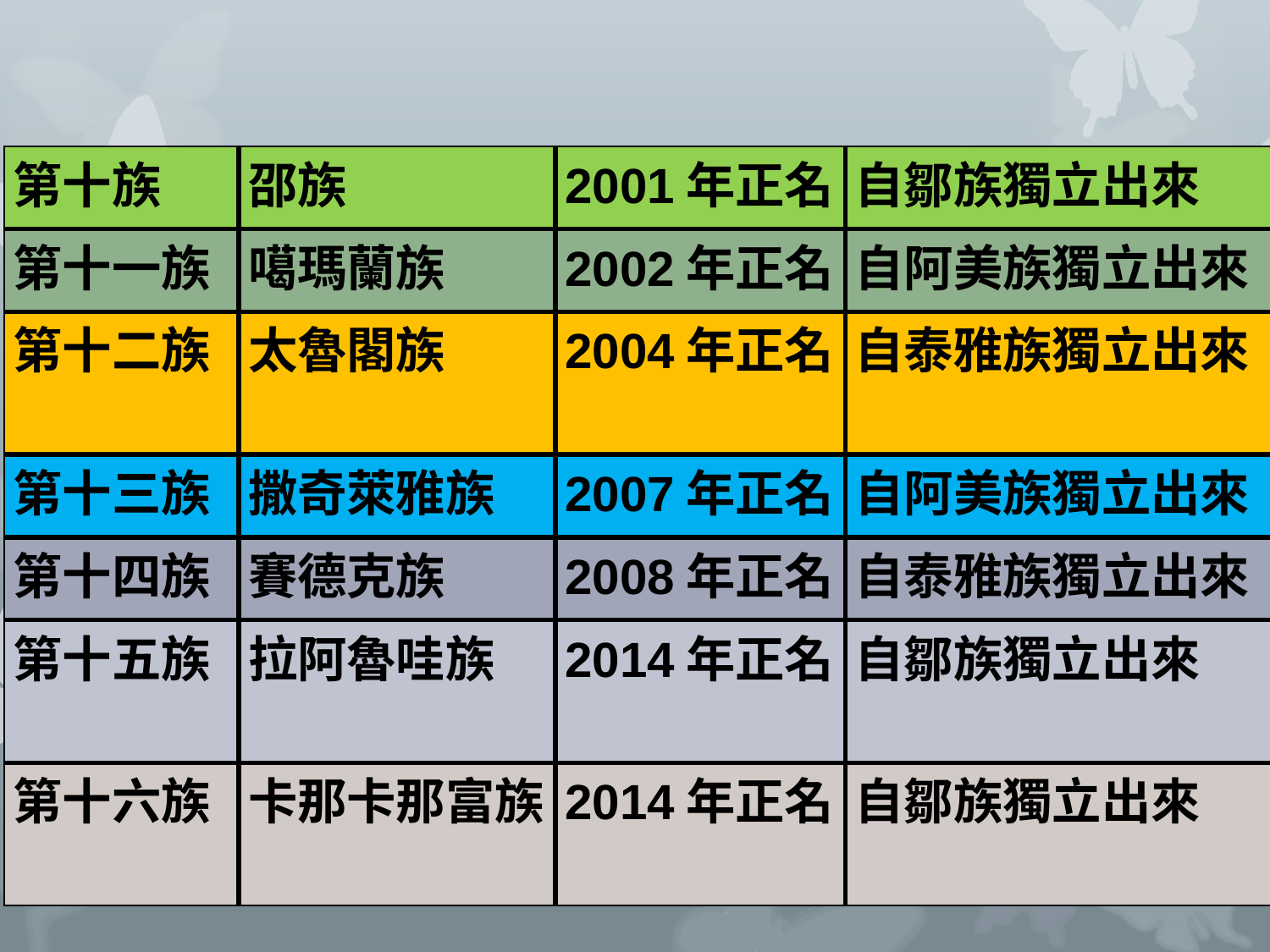

| 第十族 | 邵族 | 2001年正名 | 自鄒族獨立出來 |
| --- | --- | --- | --- |
| 第十一族 | 噶瑪蘭族 | 2002年正名 | 自阿美族獨立出來 |
| 第十二族 | 太魯閣族 | 2004年正名 | 自泰雅族獨立出來 |
| 第十三族 | 撒奇萊雅族 | 2007年正名 | 自阿美族獨立出來 |
| 第十四族 | 賽德克族 | 2008年正名 | 自泰雅族獨立出來 |
| 第十五族 | 拉阿魯哇族 | 2014年正名 | 自鄒族獨立出來 |
| 第十六族 | 卡那卡那富族 | 2014年正名 | 自鄒族獨立出來 |